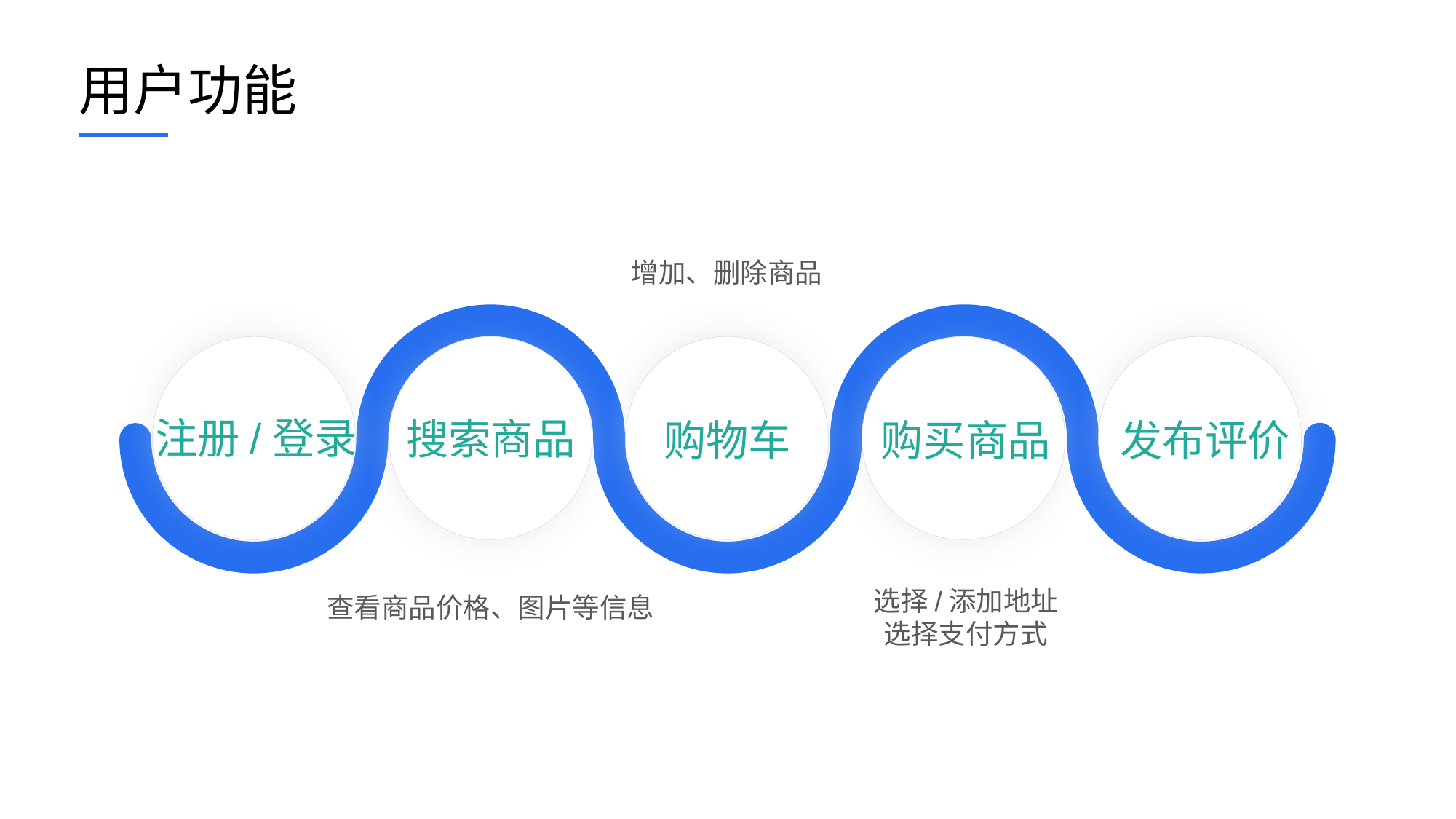

用户功能

增加、删除商品

注册/登录
搜索商品
购物车
购买商品
发布评价
选择/添加地址
选择支付方式

查看商品价格、图片等信息